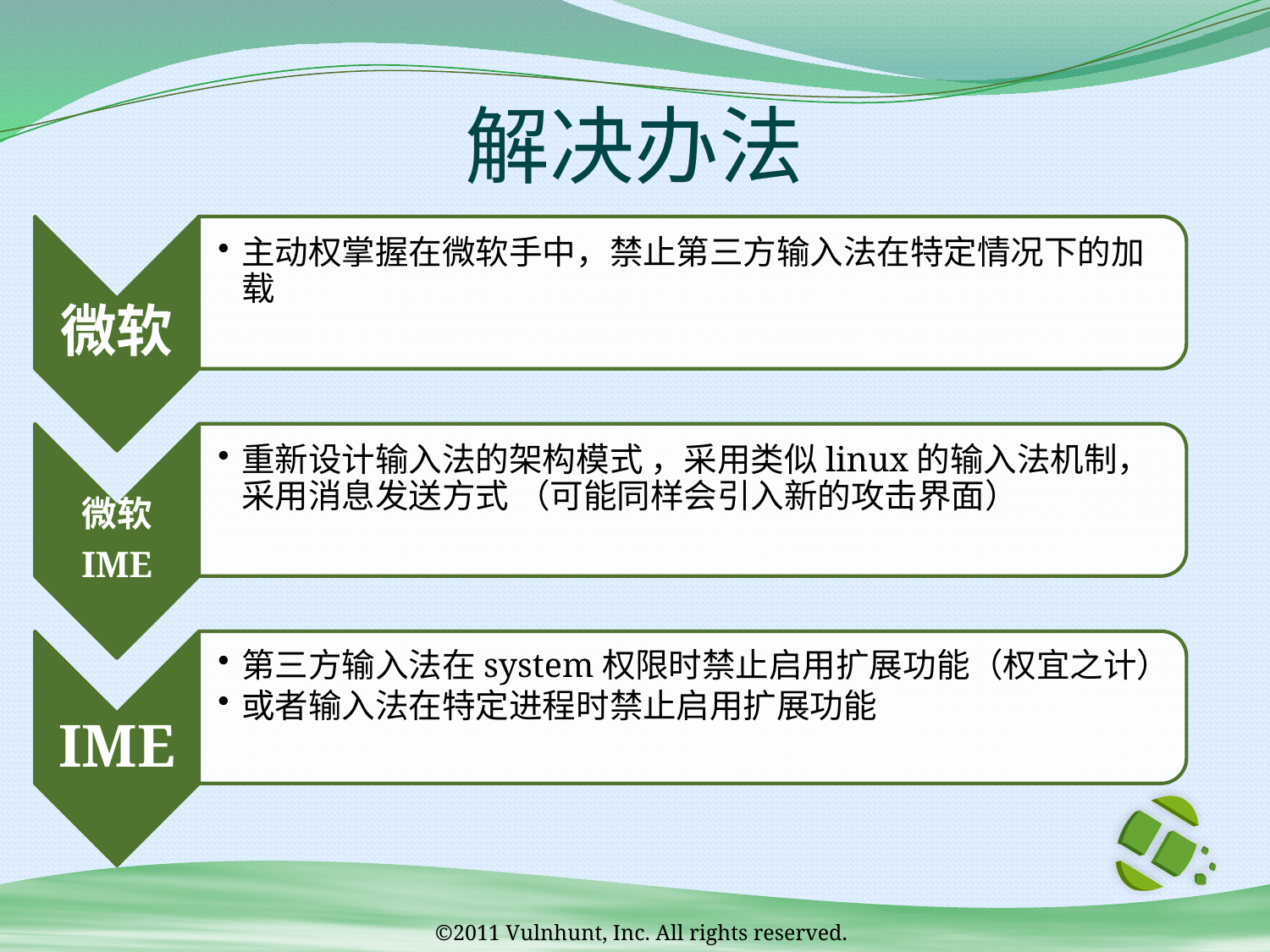

# 解决办法
微软
主动权掌握在微软手中，禁止第三方输入法在特定情况下的加载

微软
IME
重新设计输入法的架构模式 ，采用类似linux的输入法机制，采用消息发送方式 （可能同样会引入新的攻击界面）

IME
第三方输入法在system权限时禁止启用扩展功能（权宜之计）
或者输入法在特定进程时禁止启用扩展功能